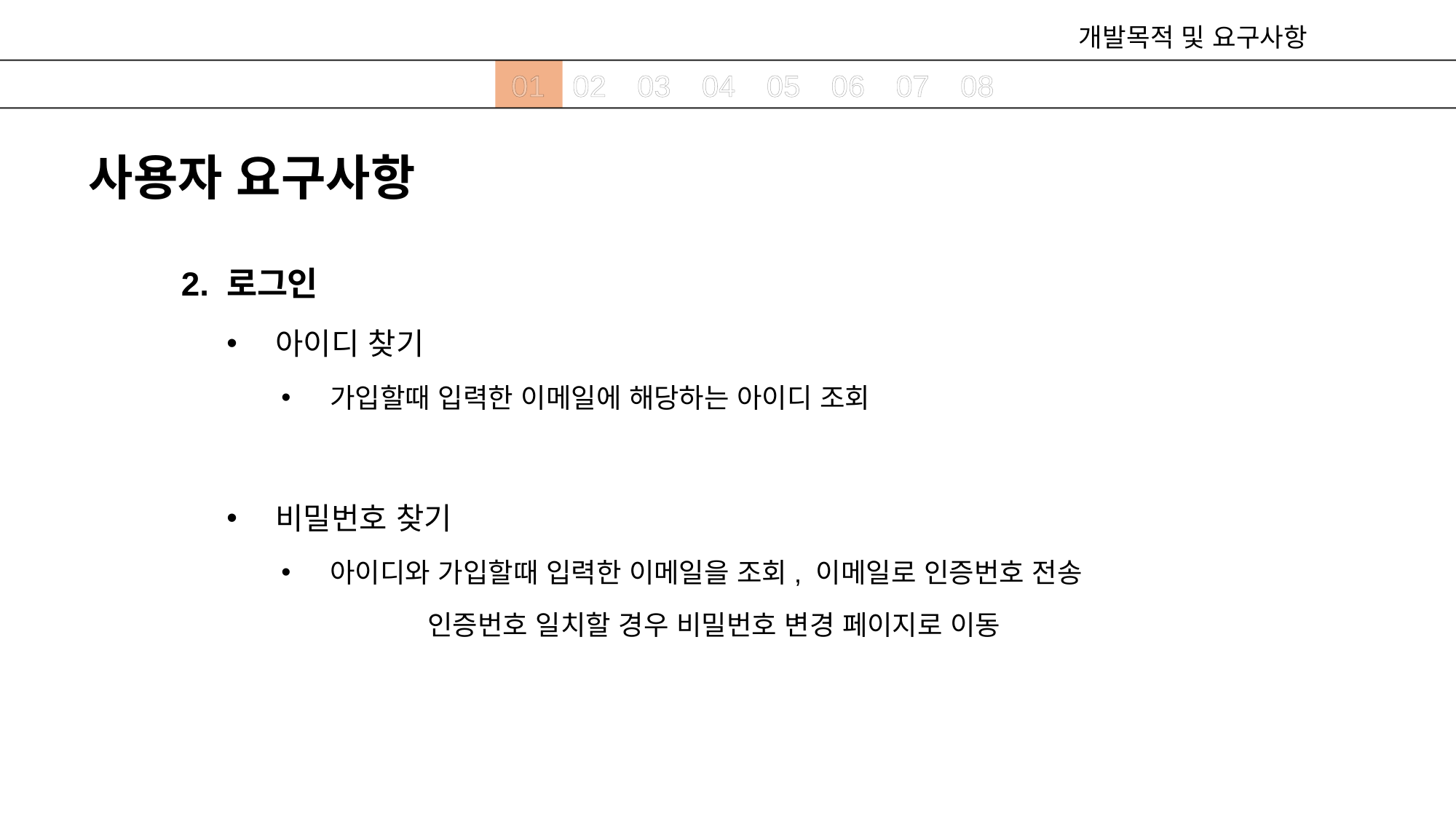

개발목적 및 요구사항

01
02
03
04
05
06
07
08
사용자 요구사항
2. 로그인
아이디 찾기
가입할때 입력한 이메일에 해당하는 아이디 조회

비밀번호 찾기
아이디와 가입할때 입력한 이메일을 조회, 이메일로 인증번호 전송
	    인증번호 일치할 경우 비밀번호 변경 페이지로 이동